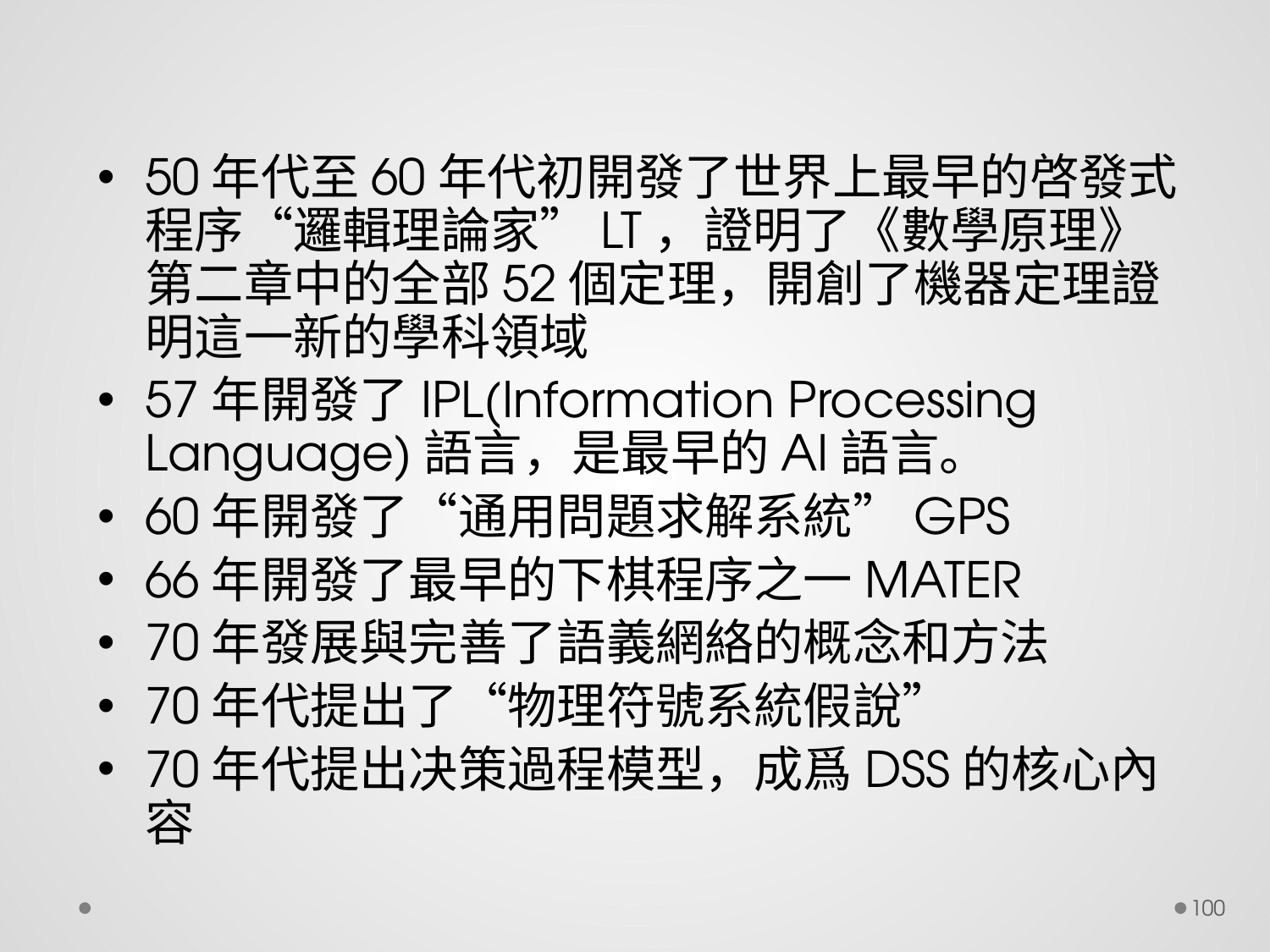

50年代至60年代初開發了世界上最早的啓發式程序“邏輯理論家”LT，證明了《數學原理》第二章中的全部52個定理，開創了機器定理證明這一新的學科領域
57年開發了IPL(Information Processing Language)語言，是最早的AI語言。
60年開發了“通用問題求解系統”GPS
66年開發了最早的下棋程序之一MATER
70年發展與完善了語義網絡的概念和方法
70年代提出了“物理符號系統假說”
70年代提出决策過程模型，成爲DSS的核心內容
100